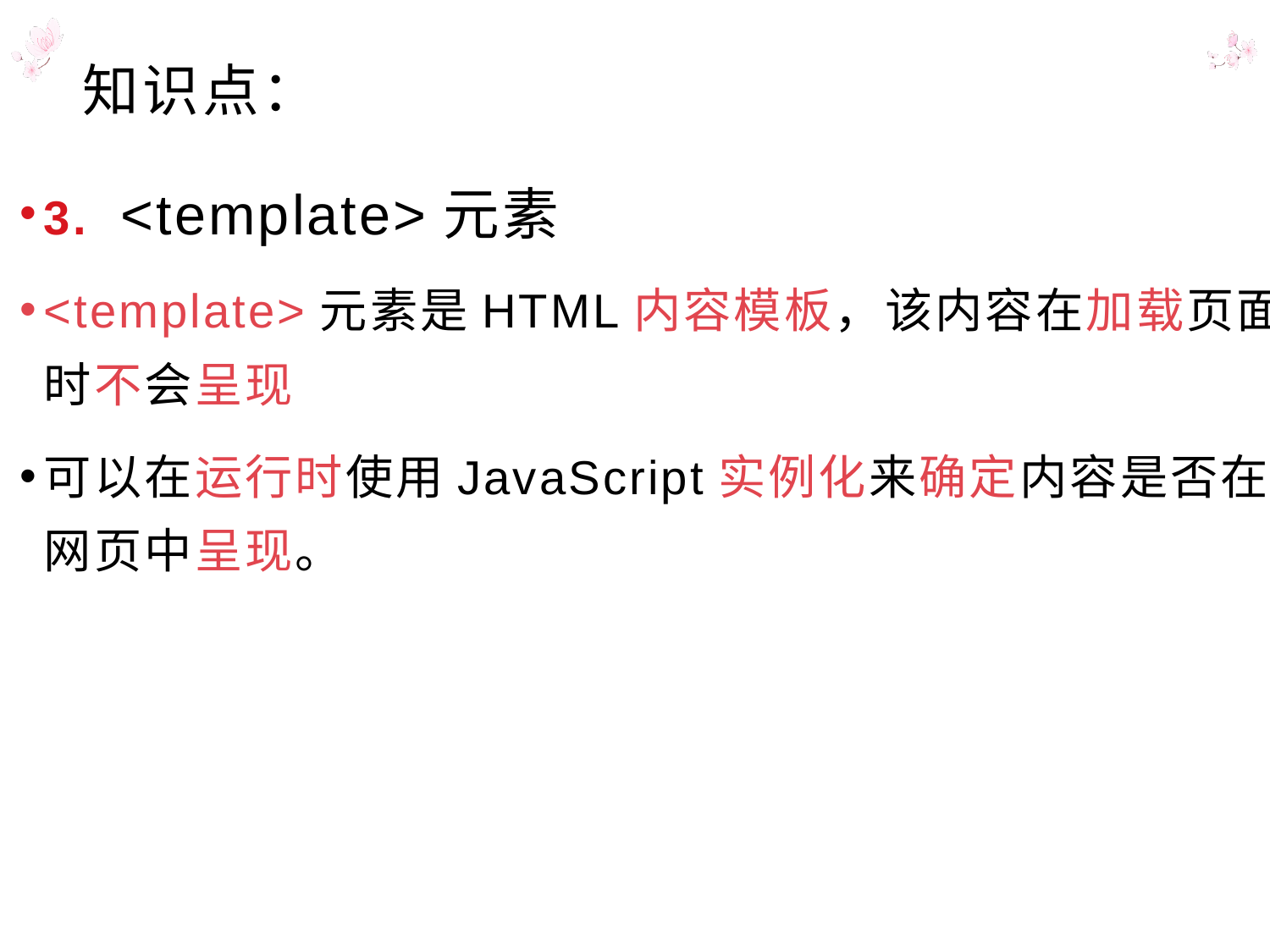

# 知识点：
3.  <template>元素
<template>元素是HTML内容模板，该内容在加载页面时不会呈现
可以在运行时使用JavaScript实例化来确定内容是否在网页中呈现。